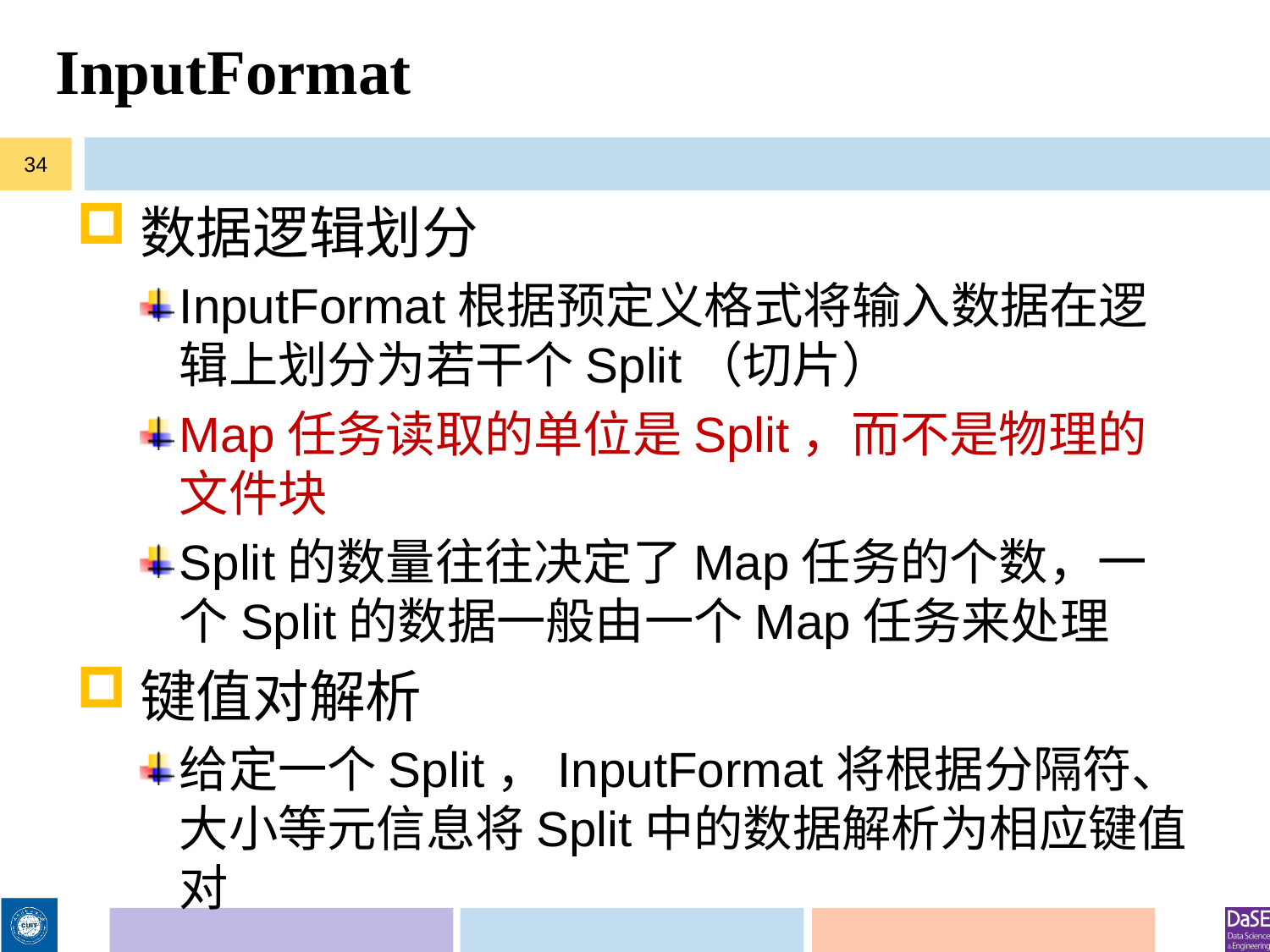

# InputFormat
34
数据逻辑划分
InputFormat根据预定义格式将输入数据在逻辑上划分为若干个Split（切片）
Map任务读取的单位是Split，而不是物理的文件块
Split的数量往往决定了Map任务的个数，一个Split的数据一般由一个Map任务来处理
键值对解析
给定一个Split，InputFormat将根据分隔符、大小等元信息将Split中的数据解析为相应键值对